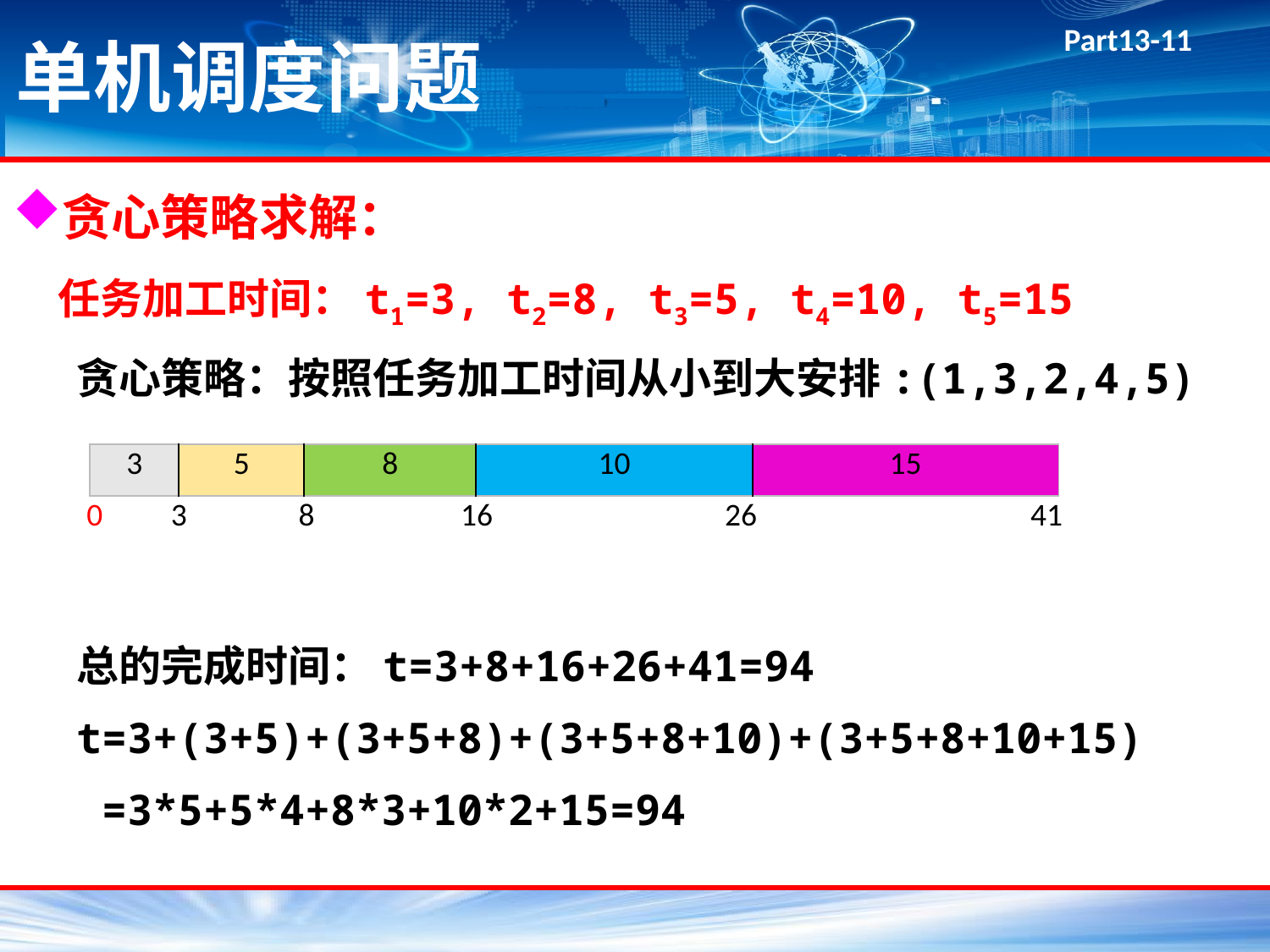

# 单机调度问题
贪心策略求解：
   任务加工时间：t1=3, t2=8, t3=5, t4=10, t5=15
贪心策略：按照任务加工时间从小到大安排:(1,3,2,4,5)

总的完成时间：t=3+8+16+26+41=94
t=3+(3+5)+(3+5+8)+(3+5+8+10)+(3+5+8+10+15)
 =3*5+5*4+8*3+10*2+15=94

| 3 | 5 | 8 | 10 | 15 |
| --- | --- | --- | --- | --- |
| 0 | 3 | 8 | 16 | 26 | 41 |
| --- | --- | --- | --- | --- | --- |